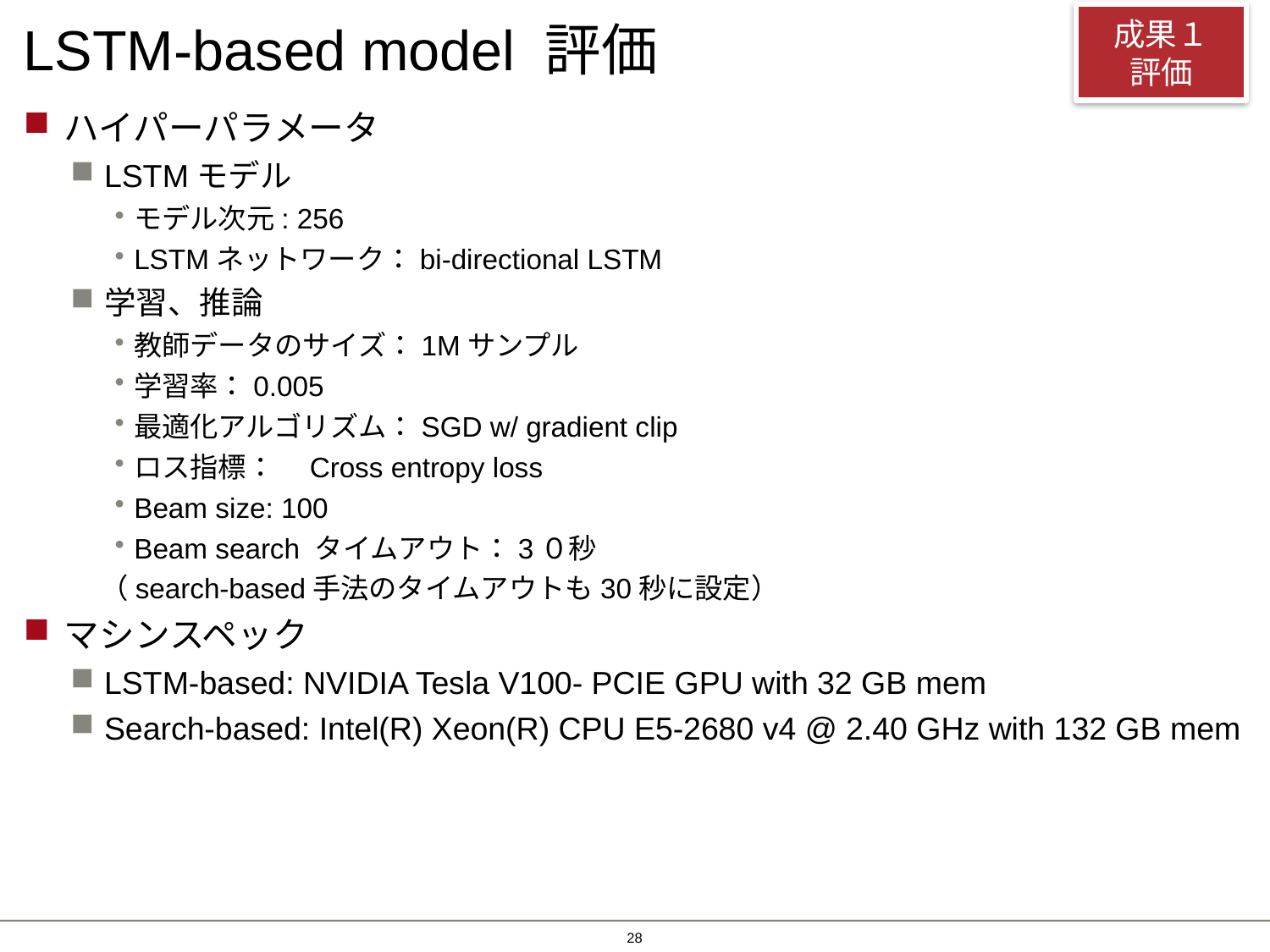

# LSTM-based model 評価
成果１
評価
ハイパーパラメータ
LSTMモデル
モデル次元: 256
LSTMネットワーク：bi-directional LSTM
学習、推論
教師データのサイズ：1Mサンプル
学習率：0.005
最適化アルゴリズム：SGD w/ gradient clip
ロス指標：　Cross entropy loss
Beam size: 100
Beam search タイムアウト：3０秒
（search-based手法のタイムアウトも30秒に設定）
マシンスペック
LSTM-based: NVIDIA Tesla V100- PCIE GPU with 32 GB mem
Search-based: Intel(R) Xeon(R) CPU E5-2680 v4 @ 2.40 GHz with 132 GB mem
28